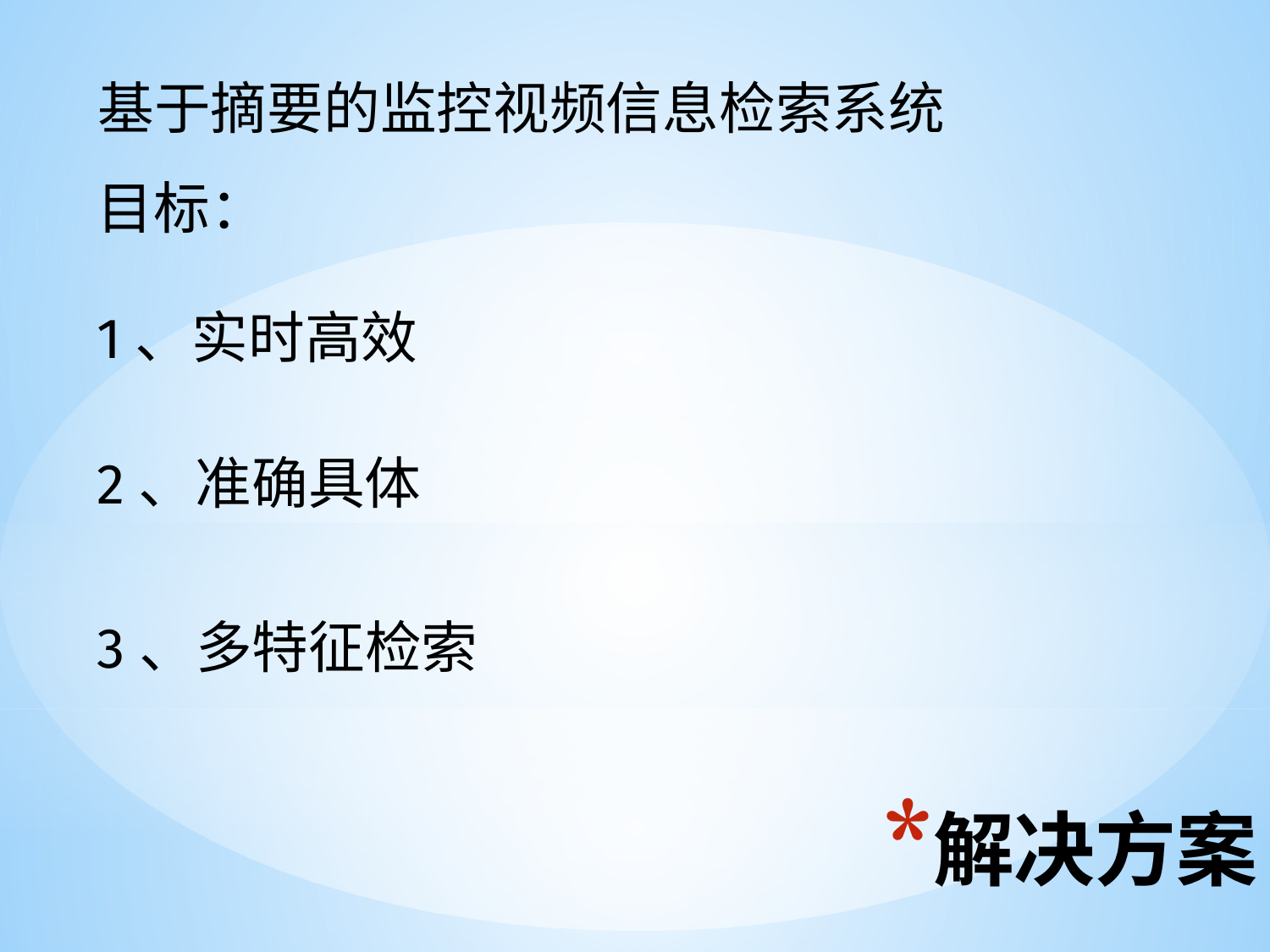

基于摘要的监控视频信息检索系统
目标：
1、实时高效
2、准确具体
3、多特征检索
# 解决方案